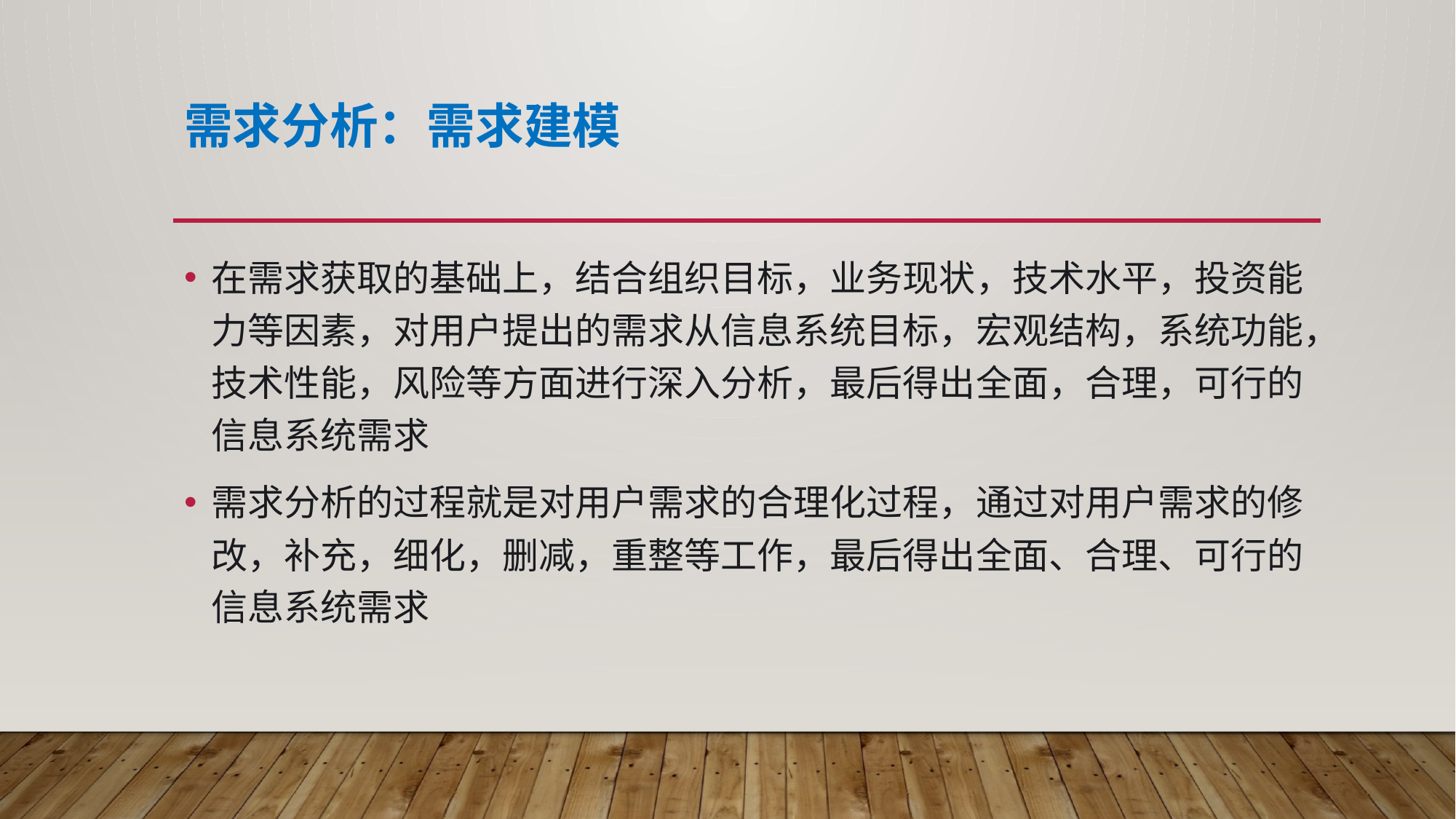

# 需求分析：需求建模
在需求获取的基础上，结合组织目标，业务现状，技术水平，投资能力等因素，对用户提出的需求从信息系统目标，宏观结构，系统功能，技术性能，风险等方面进行深入分析，最后得出全面，合理，可行的信息系统需求
需求分析的过程就是对用户需求的合理化过程，通过对用户需求的修改，补充，细化，删减，重整等工作，最后得出全面、合理、可行的信息系统需求